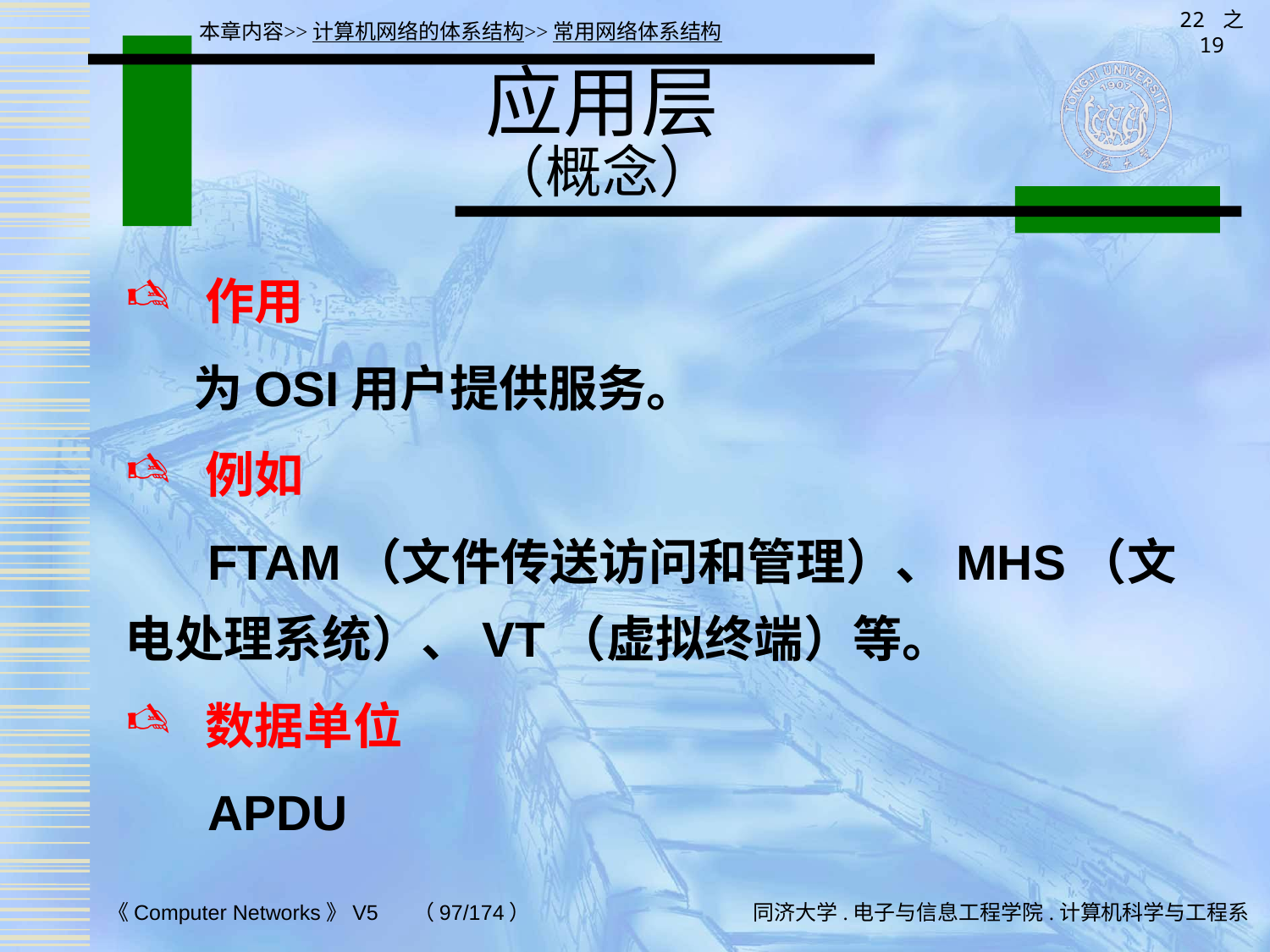

22 之 19
本章内容>>计算机网络的体系结构>>常用网络体系结构
# 应用层 （概念）
  作用
     为OSI用户提供服务。
  例如
      FTAM（文件传送访问和管理）、MHS（文电处理系统）、VT（虚拟终端）等。
  数据单位
      APDU